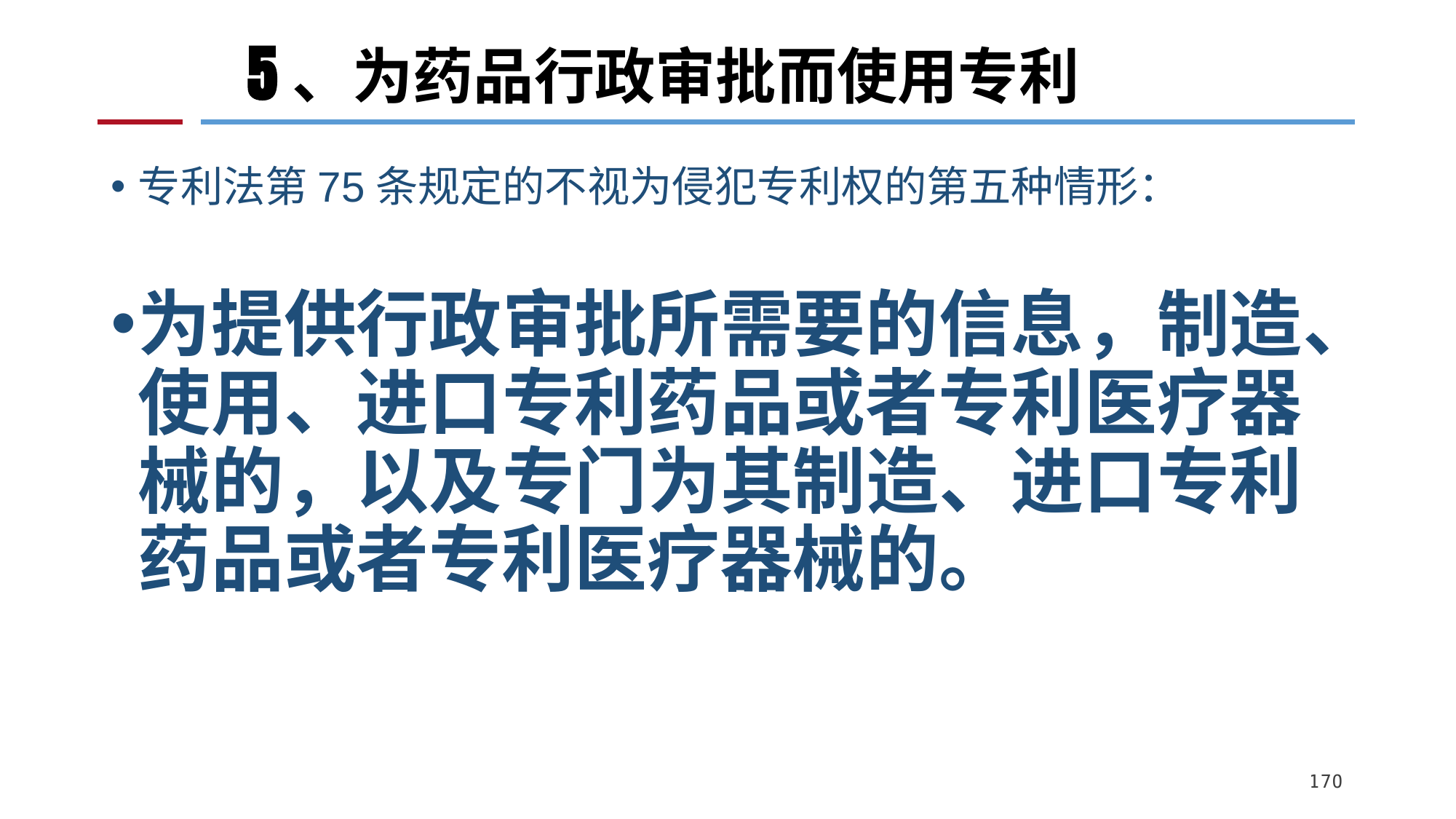

# 5、为药品行政审批而使用专利
专利法第75条规定的不视为侵犯专利权的第五种情形：

为提供行政审批所需要的信息，制造、使用、进口专利药品或者专利医疗器械的，以及专门为其制造、进口专利药品或者专利医疗器械的。
170